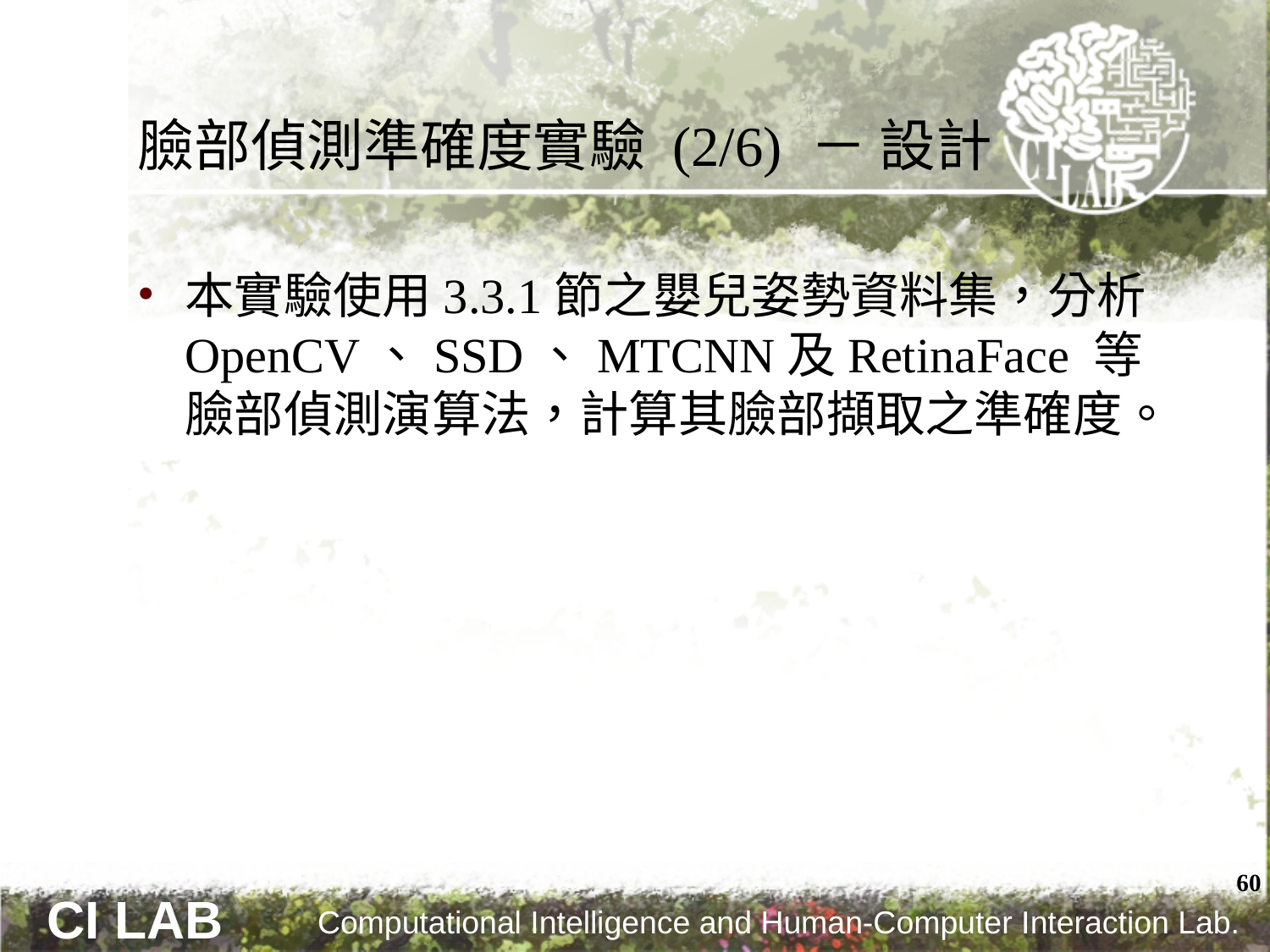

# 臉部偵測準確度實驗 (2/6) － 設計
本實驗使用3.3.1節之嬰兒姿勢資料集，分析 OpenCV、SSD、MTCNN及RetinaFace 等臉部偵測演算法，計算其臉部擷取之準確度。
60